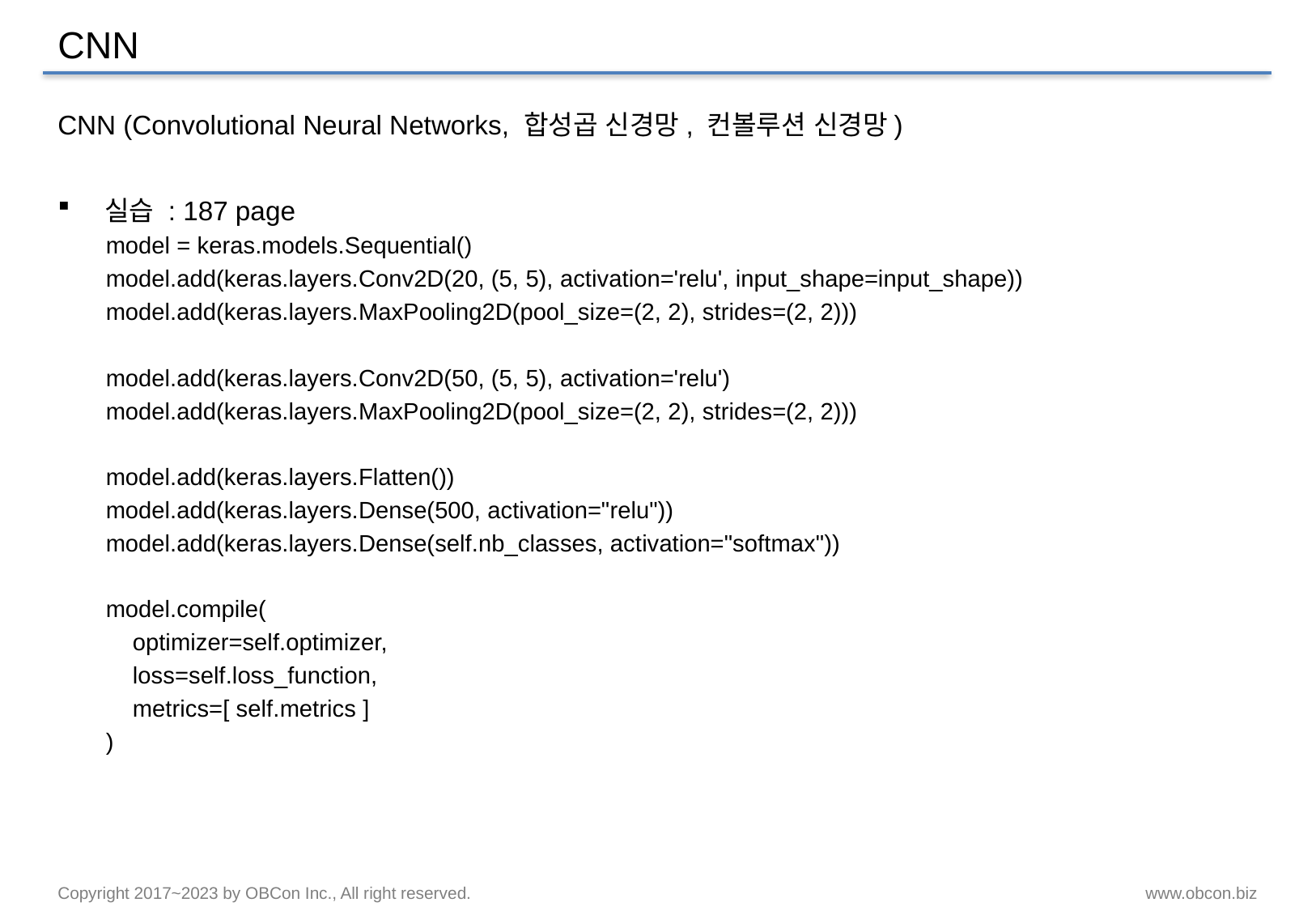

# CNN
CNN (Convolutional Neural Networks, 합성곱 신경망, 컨볼루션 신경망)
실습 : 187 page
model = keras.models.Sequential()
model.add(keras.layers.Conv2D(20, (5, 5), activation='relu', input_shape=input_shape))
model.add(keras.layers.MaxPooling2D(pool_size=(2, 2), strides=(2, 2)))

model.add(keras.layers.Conv2D(50, (5, 5), activation='relu')
model.add(keras.layers.MaxPooling2D(pool_size=(2, 2), strides=(2, 2)))

model.add(keras.layers.Flatten())
model.add(keras.layers.Dense(500, activation="relu"))
model.add(keras.layers.Dense(self.nb_classes, activation="softmax"))

model.compile(
    optimizer=self.optimizer,
    loss=self.loss_function,
    metrics=[ self.metrics ]
)